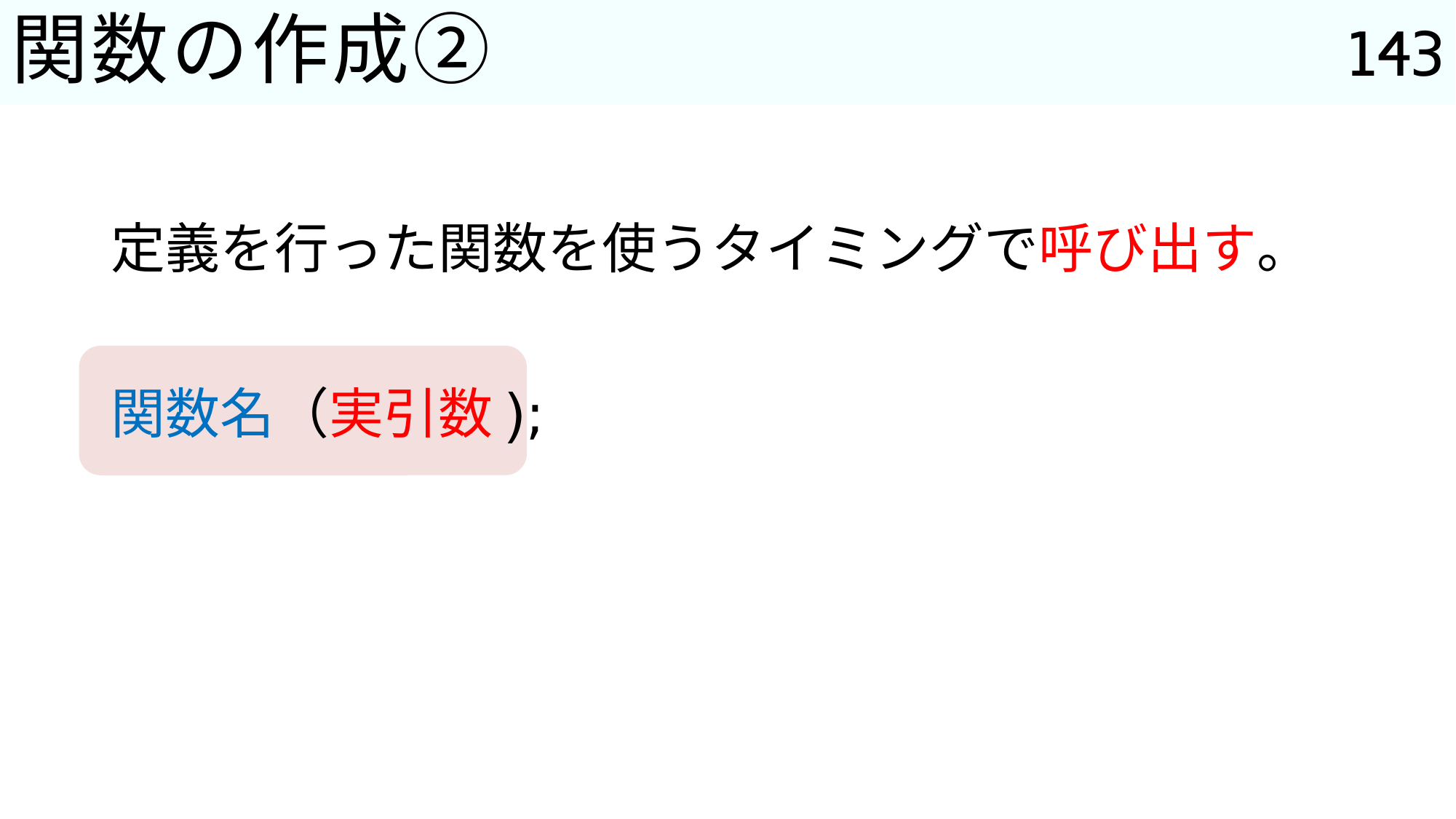

143
# 関数の作成②
定義を行った関数を使うタイミングで呼び出す。

関数名（実引数);